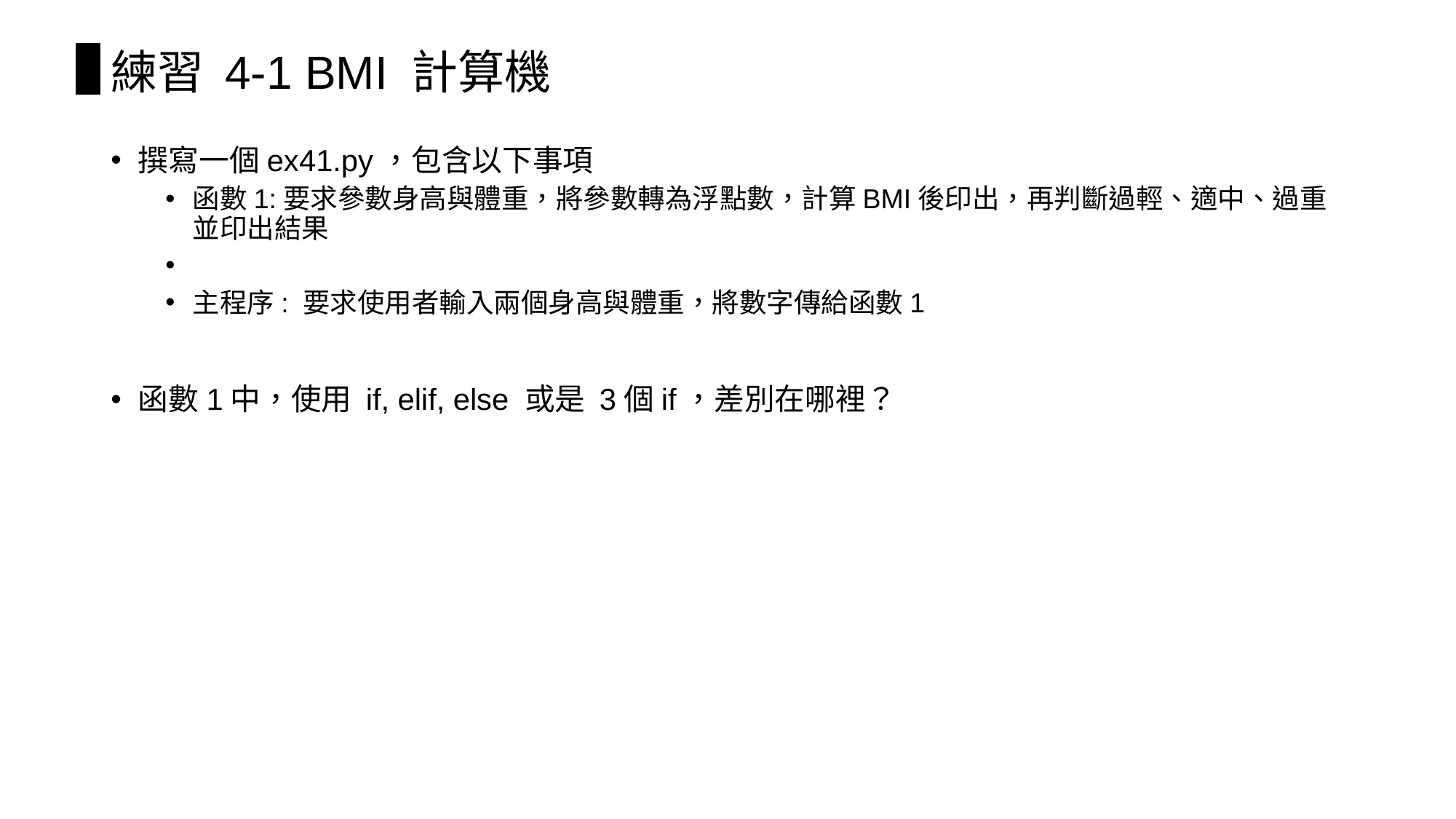

# 練習 4-1 BMI 計算機
撰寫一個ex41.py，包含以下事項
函數1:要求參數身高與體重，將參數轉為浮點數，計算BMI後印出，再判斷過輕、適中、過重並印出結果

主程序: 要求使用者輸入兩個身高與體重，將數字傳給函數1

函數1中，使用 if, elif, else 或是 3個if，差別在哪裡？